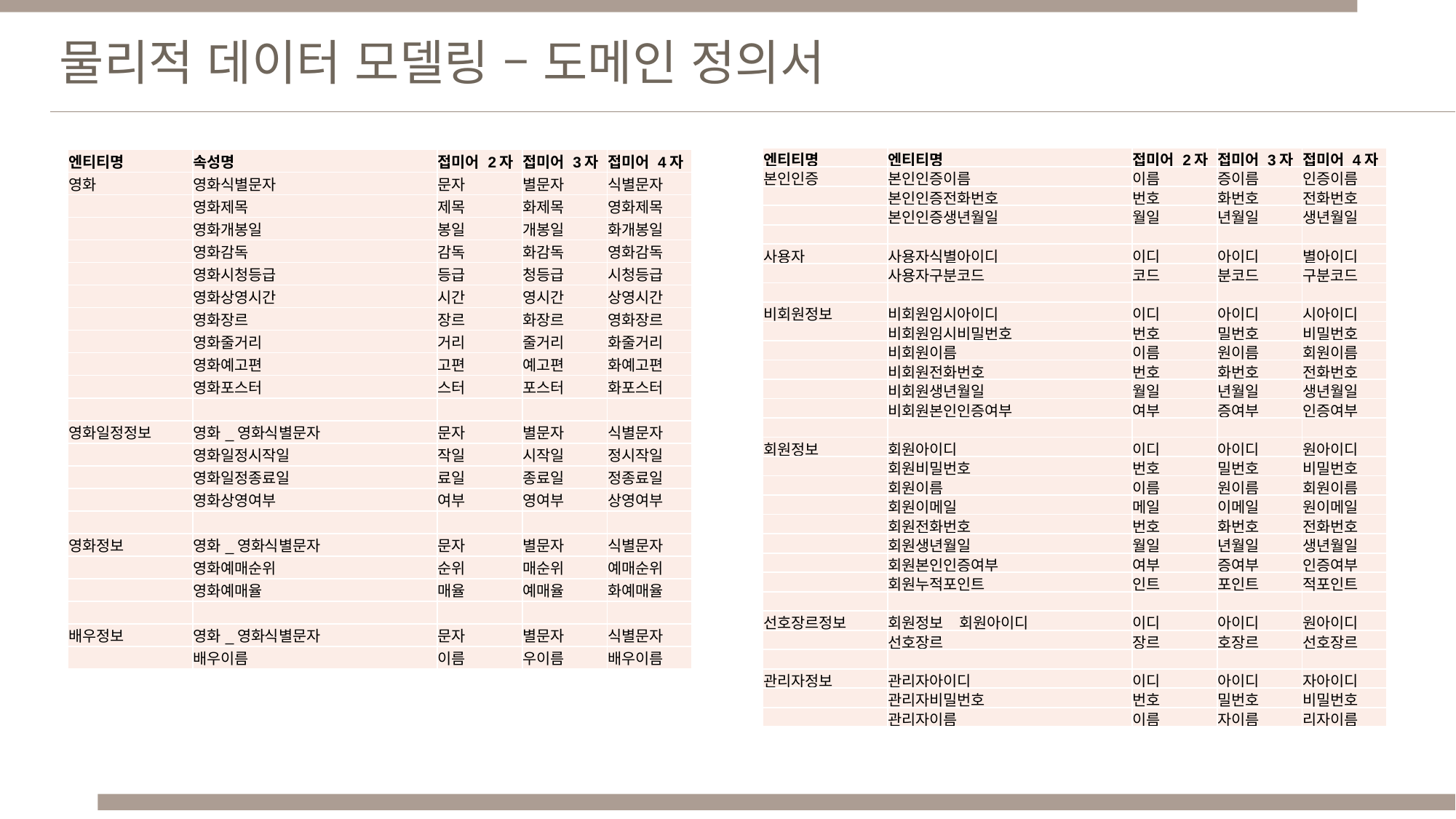

물리적 데이터 모델링 – 도메인 정의서
| 엔티티명 | 엔티티명 | 접미어 2자 | 접미어 3자 | 접미어 4자 |
| --- | --- | --- | --- | --- |
| 본인인증 | 본인인증이름 | 이름 | 증이름 | 인증이름 |
|  | 본인인증전화번호 | 번호 | 화번호 | 전화번호 |
|  | 본인인증생년월일 | 월일 | 년월일 | 생년월일 |
|  |  |  |  |  |
| 사용자 | 사용자식별아이디 | 이디 | 아이디 | 별아이디 |
|  | 사용자구분코드 | 코드 | 분코드 | 구분코드 |
|  |  |  |  |  |
| 비회원정보 | 비회원임시아이디 | 이디 | 아이디 | 시아이디 |
|  | 비회원임시비밀번호 | 번호 | 밀번호 | 비밀번호 |
|  | 비회원이름 | 이름 | 원이름 | 회원이름 |
|  | 비회원전화번호 | 번호 | 화번호 | 전화번호 |
|  | 비회원생년월일 | 월일 | 년월일 | 생년월일 |
|  | 비회원본인인증여부 | 여부 | 증여부 | 인증여부 |
|  |  |  |  |  |
| 회원정보 | 회원아이디 | 이디 | 아이디 | 원아이디 |
|  | 회원비밀번호 | 번호 | 밀번호 | 비밀번호 |
|  | 회원이름 | 이름 | 원이름 | 회원이름 |
|  | 회원이메일 | 메일 | 이메일 | 원이메일 |
|  | 회원전화번호 | 번호 | 화번호 | 전화번호 |
|  | 회원생년월일 | 월일 | 년월일 | 생년월일 |
|  | 회원본인인증여부 | 여부 | 증여부 | 인증여부 |
|  | 회원누적포인트 | 인트 | 포인트 | 적포인트 |
|  |  |  |  |  |
| 선호장르정보 | 회원정보\_회원아이디 | 이디 | 아이디 | 원아이디 |
|  | 선호장르 | 장르 | 호장르 | 선호장르 |
|  |  |  |  |  |
| 관리자정보 | 관리자아이디 | 이디 | 아이디 | 자아이디 |
|  | 관리자비밀번호 | 번호 | 밀번호 | 비밀번호 |
|  | 관리자이름 | 이름 | 자이름 | 리자이름 |
| 엔티티명 | 속성명 | 접미어 2자 | 접미어 3자 | 접미어 4자 |
| --- | --- | --- | --- | --- |
| 영화 | 영화식별문자 | 문자 | 별문자 | 식별문자 |
|  | 영화제목 | 제목 | 화제목 | 영화제목 |
|  | 영화개봉일 | 봉일 | 개봉일 | 화개봉일 |
|  | 영화감독 | 감독 | 화감독 | 영화감독 |
|  | 영화시청등급 | 등급 | 청등급 | 시청등급 |
|  | 영화상영시간 | 시간 | 영시간 | 상영시간 |
|  | 영화장르 | 장르 | 화장르 | 영화장르 |
|  | 영화줄거리 | 거리 | 줄거리 | 화줄거리 |
|  | 영화예고편 | 고편 | 예고편 | 화예고편 |
|  | 영화포스터 | 스터 | 포스터 | 화포스터 |
|  |  |  |  |  |
| 영화일정정보 | 영화\_영화식별문자 | 문자 | 별문자 | 식별문자 |
|  | 영화일정시작일 | 작일 | 시작일 | 정시작일 |
|  | 영화일정종료일 | 료일 | 종료일 | 정종료일 |
|  | 영화상영여부 | 여부 | 영여부 | 상영여부 |
|  |  |  |  |  |
| 영화정보 | 영화\_영화식별문자 | 문자 | 별문자 | 식별문자 |
|  | 영화예매순위 | 순위 | 매순위 | 예매순위 |
|  | 영화예매율 | 매율 | 예매율 | 화예매율 |
|  |  |  |  |  |
| 배우정보 | 영화\_영화식별문자 | 문자 | 별문자 | 식별문자 |
|  | 배우이름 | 이름 | 우이름 | 배우이름 |